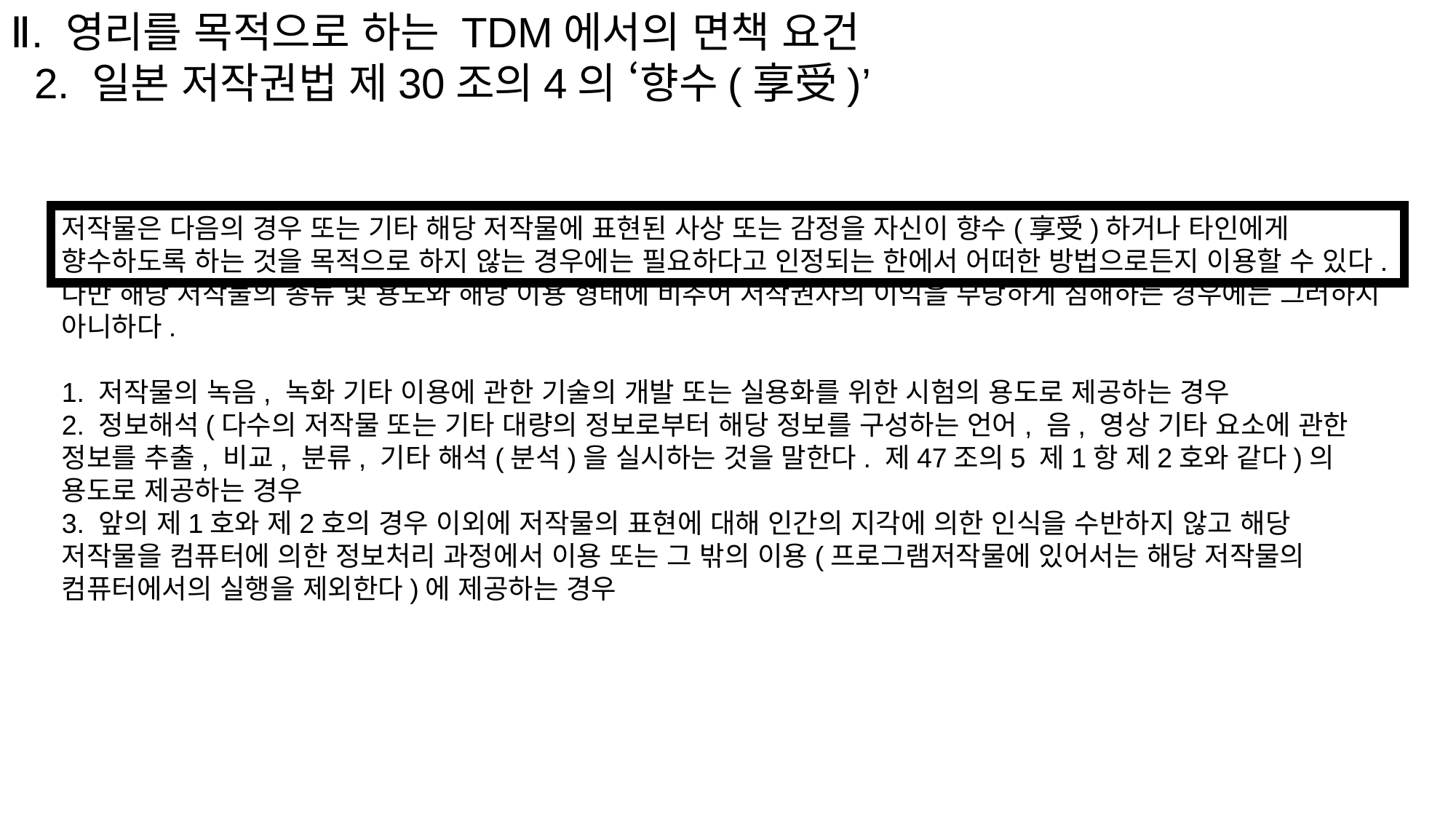

Ⅱ. 영리를 목적으로 하는 TDM에서의 면책 요건
  2. 일본 저작권법 제30조의4의 ‘향수(享受)’

저작물은 다음의 경우 또는 기타 해당 저작물에 표현된 사상 또는 감정을 자신이 향수(享受)하거나 타인에게 향수하도록 하는 것을 목적으로 하지 않는 경우에는 필요하다고 인정되는 한에서 어떠한 방법으로든지 이용할 수 있다. 다만 해당 저작물의 종류 및 용도와 해당 이용 형태에 비추어 저작권자의 이익을 부당하게 침해하는 경우에는 그러하지 아니하다.

1. 저작물의 녹음, 녹화 기타 이용에 관한 기술의 개발 또는 실용화를 위한 시험의 용도로 제공하는 경우
2. 정보해석(다수의 저작물 또는 기타 대량의 정보로부터 해당 정보를 구성하는 언어, 음, 영상 기타 요소에 관한 정보를 추출, 비교, 분류, 기타 해석(분석)을 실시하는 것을 말한다. 제47조의5 제1항 제2호와 같다)의 용도로 제공하는 경우
3. 앞의 제1호와 제2호의 경우 이외에 저작물의 표현에 대해 인간의 지각에 의한 인식을 수반하지 않고 해당 저작물을 컴퓨터에 의한 정보처리 과정에서 이용 또는 그 밖의 이용(프로그램저작물에 있어서는 해당 저작물의 컴퓨터에서의 실행을 제외한다)에 제공하는 경우